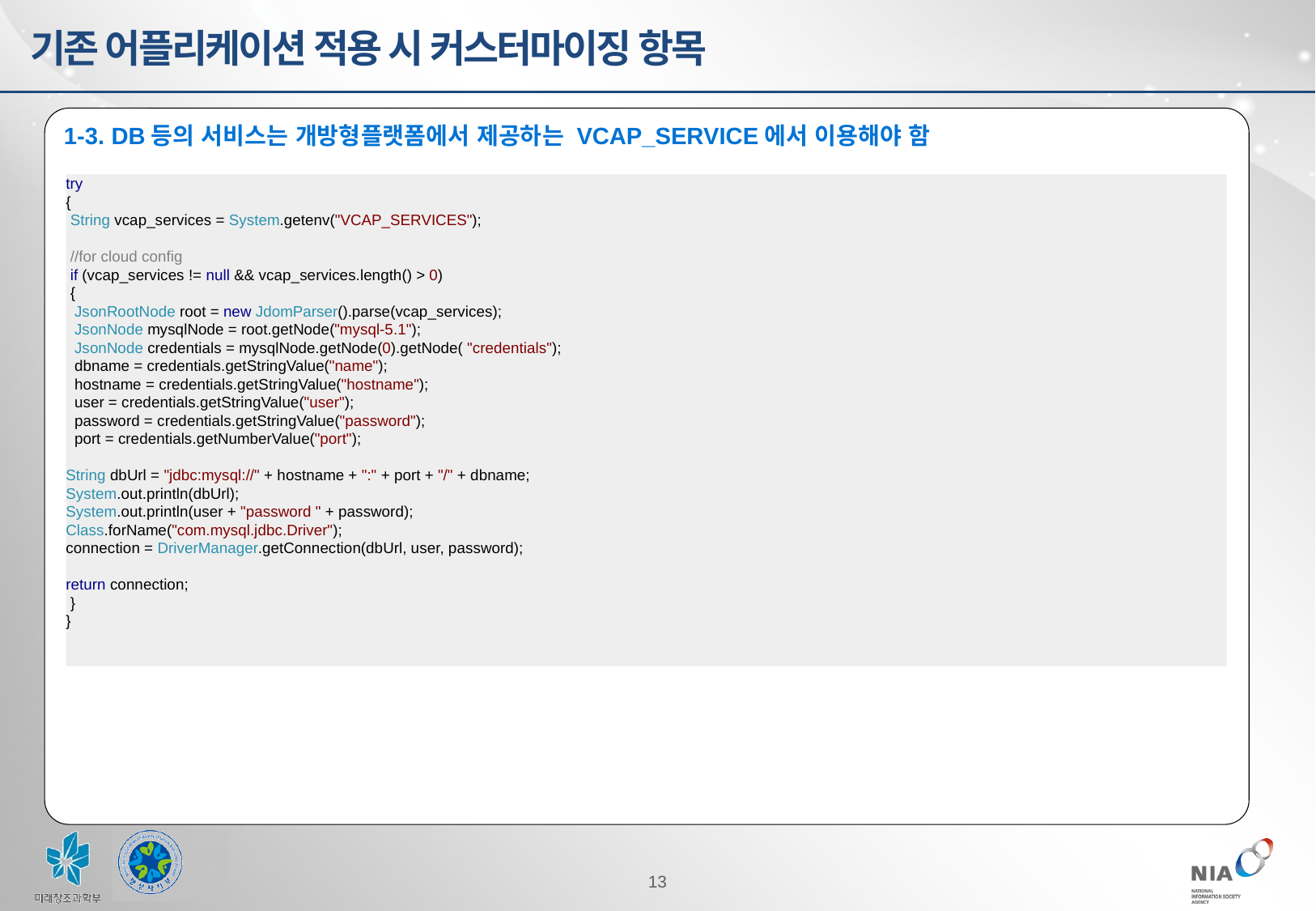

기존 어플리케이션 적용 시 커스터마이징 항목
1-3. DB등의 서비스는 개방형플랫폼에서 제공하는 VCAP_SERVICE에서 이용해야 함

try
{
 String vcap_services = System.getenv("VCAP_SERVICES");

 //for cloud config
 if (vcap_services != null && vcap_services.length() > 0)
 {
  JsonRootNode root = new JdomParser().parse(vcap_services);
  JsonNode mysqlNode = root.getNode("mysql-5.1");
  JsonNode credentials = mysqlNode.getNode(0).getNode( "credentials");
  dbname = credentials.getStringValue("name");
  hostname = credentials.getStringValue("hostname");
  user = credentials.getStringValue("user");
  password = credentials.getStringValue("password");
  port = credentials.getNumberValue("port");

String dbUrl = "jdbc:mysql://" + hostname + ":" + port + "/" + dbname;
System.out.println(dbUrl);
System.out.println(user + "password " + password);
Class.forName("com.mysql.jdbc.Driver");
connection = DriverManager.getConnection(dbUrl, user, password);

return connection;
 }
}